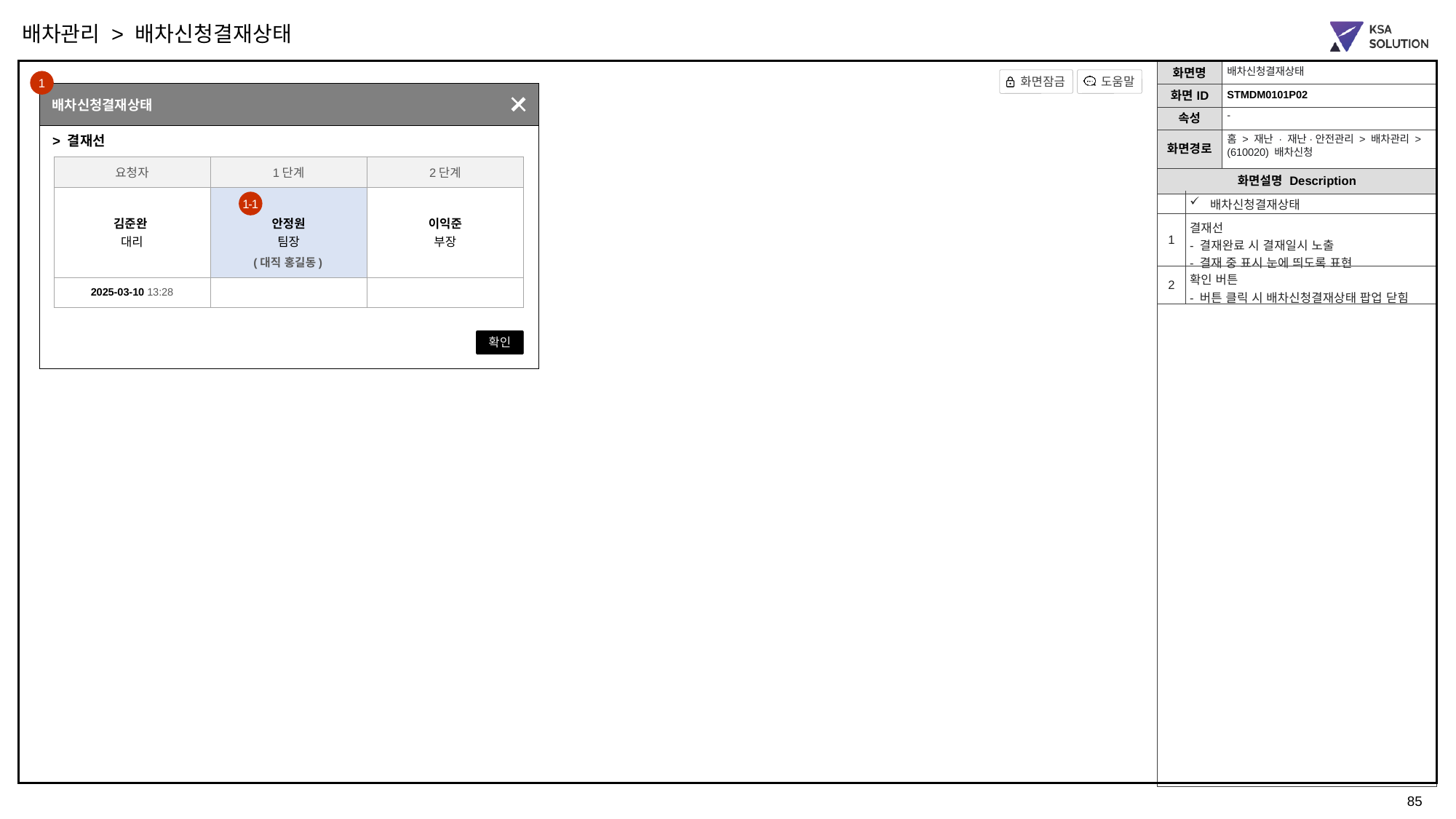

배차관리 > 배차신청결재상태
배차신청결재상태
1
STMDM0101P02

배차신청결재상태

부점조회 팝업(팀 포함)
-
홈 > 재난 · 재난·안전관리 > 배차관리 > (610020) 배차신청
> 결재선
| NO | 구분 | AS-IS | TO-BE 개선사항 |
| --- | --- | --- | --- |
| 1 | 결재내역 |  | <팝업 추가> 1. 결재 내역 팝업 추가 - 결재상태 클릭 시 결재 진행사항 확인 가능한 기능 |
| 요청자 | 1단계 | 2단계 |
| --- | --- | --- |
| 김준완 대리 | 안정원 팀장 | 이익준 부장 |
| 2025-03-10 13:28 |  |  |
|  | 배차신청결재상태 |
| --- | --- |
| 1 | 결재선 - 결재완료 시 결재일시 노출 - 결재 중 표시 눈에 띄도록 표현 |
| 2 | 확인 버튼 - 버튼 클릭 시 배차신청결재상태 팝업 닫힘 |
1-1
(대직 홍길동)
확인